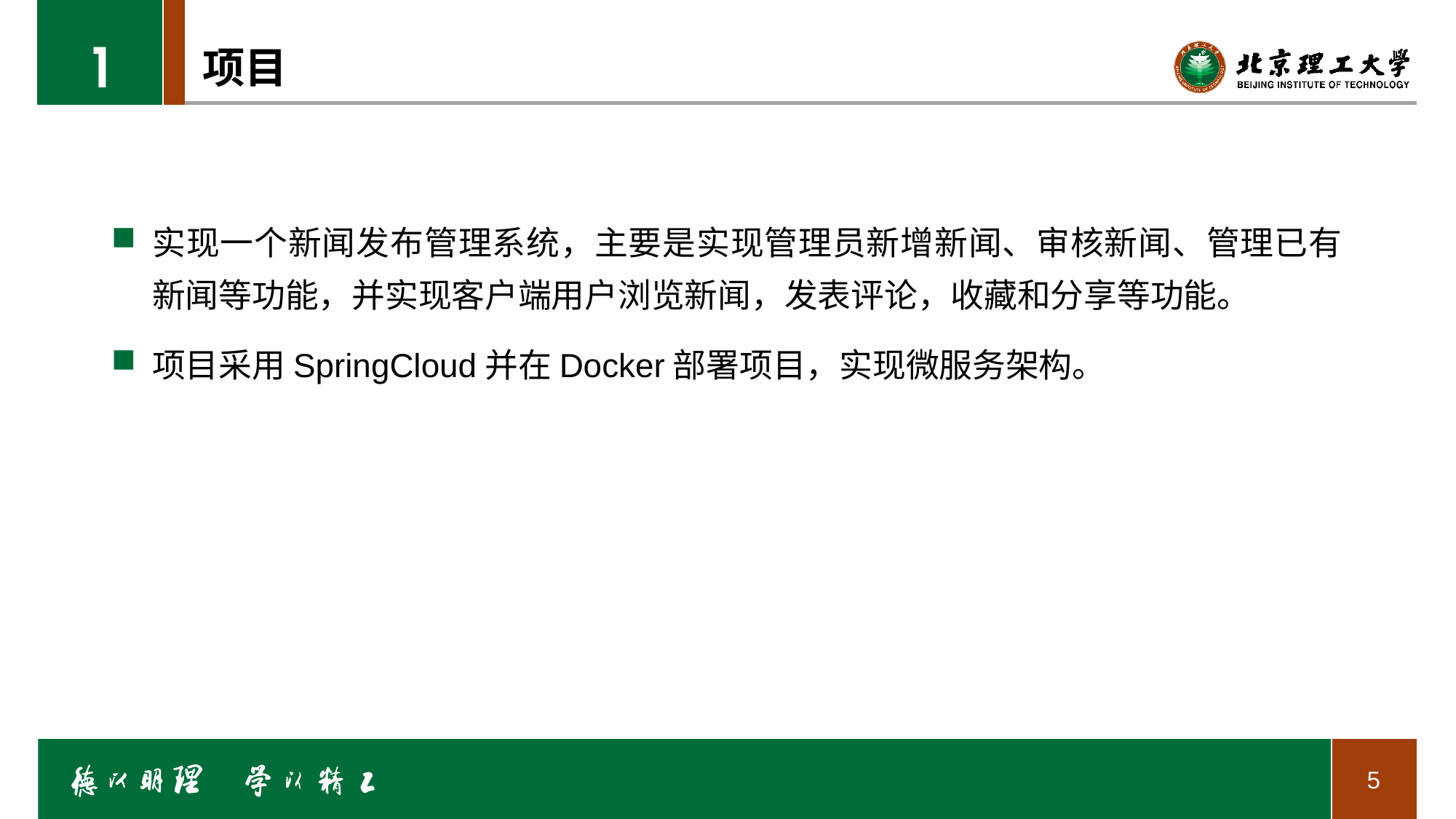

1
# 项目
实现一个新闻发布管理系统，主要是实现管理员新增新闻、审核新闻、管理已有新闻等功能，并实现客户端用户浏览新闻，发表评论，收藏和分享等功能。
项目采用SpringCloud并在Docker部署项目，实现微服务架构。